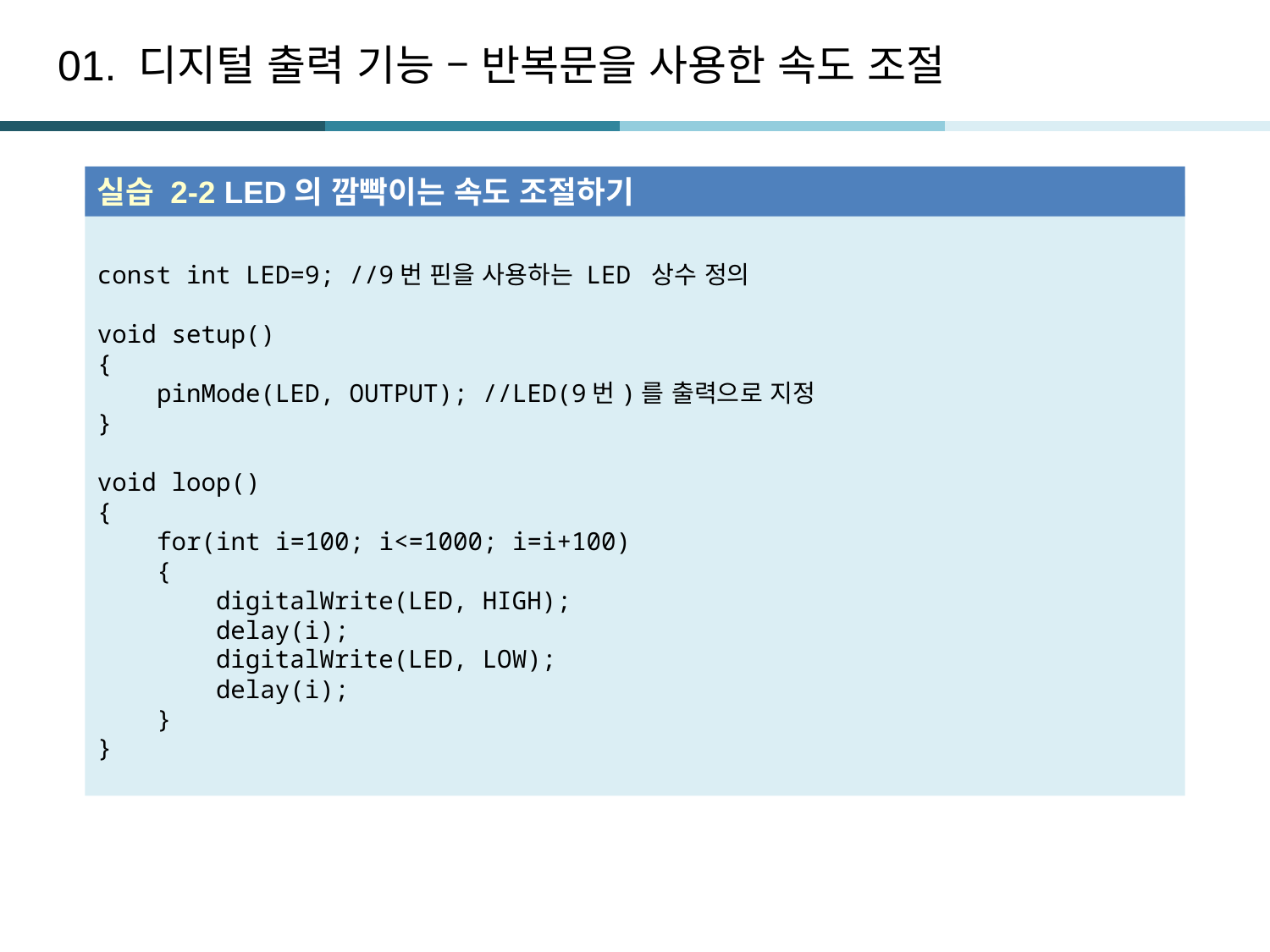

# 01. 디지털 출력 기능 – 반복문을 사용한 속도 조절
실습 2-2 LED의 깜빡이는 속도 조절하기

const int LED=9; //9번 핀을 사용하는 LED 상수 정의

void setup()
{
    pinMode(LED, OUTPUT); //LED(9번)를 출력으로 지정
}

void loop()
{
    for(int i=100; i<=1000; i=i+100)
    {
        digitalWrite(LED, HIGH);
        delay(i);
        digitalWrite(LED, LOW);
        delay(i);
    }
}